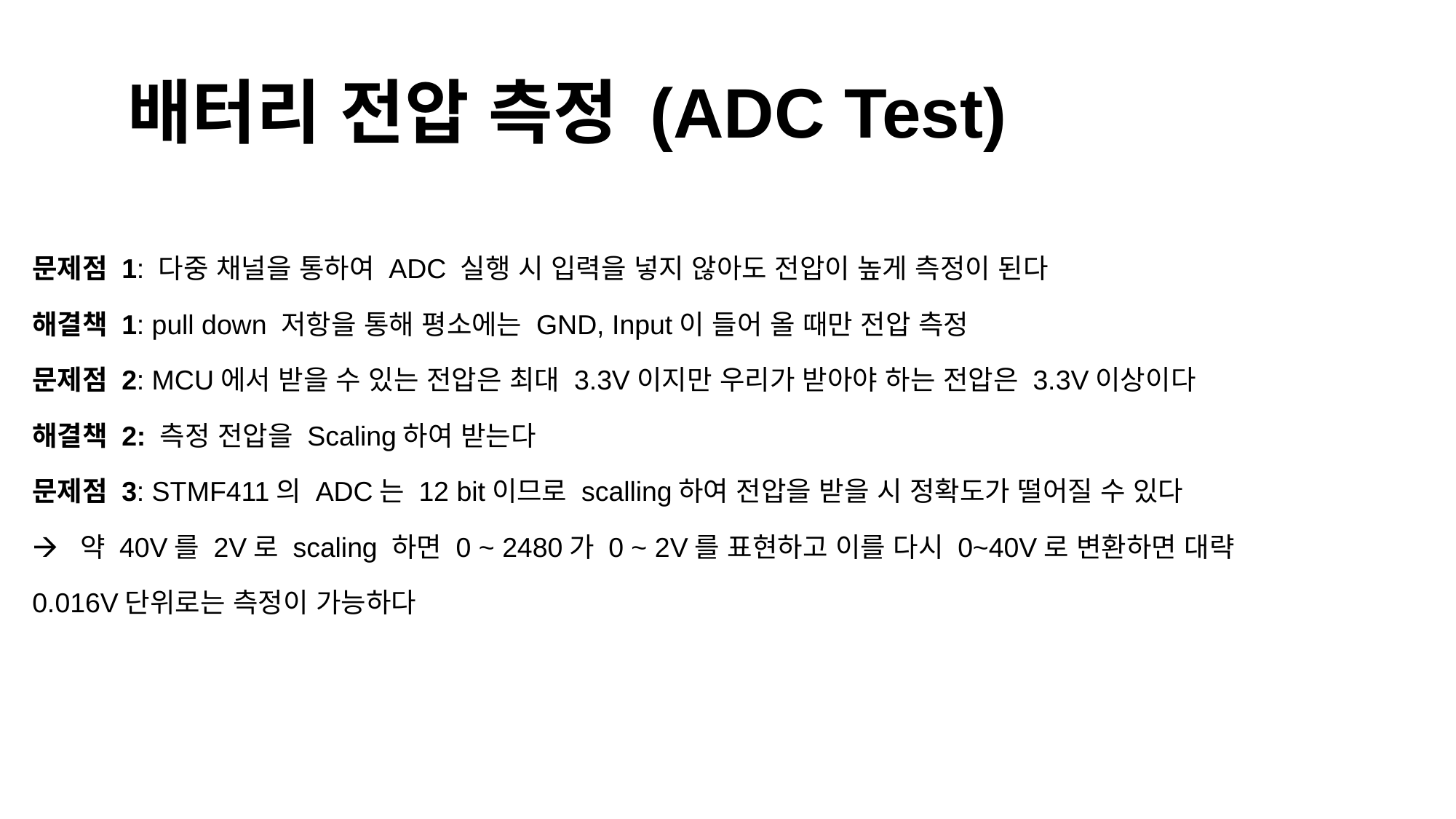

# 배터리 전압 측정 (ADC Test)
문제점 1: 다중 채널을 통하여 ADC 실행 시 입력을 넣지 않아도 전압이 높게 측정이 된다
해결책 1: pull down 저항을 통해 평소에는 GND, Input이 들어 올 때만 전압 측정
문제점 2: MCU에서 받을 수 있는 전압은 최대 3.3V이지만 우리가 받아야 하는 전압은 3.3V이상이다
해결책 2: 측정 전압을 Scaling하여 받는다
문제점 3: STMF411의 ADC는 12 bit이므로 scalling하여 전압을 받을 시 정확도가 떨어질 수 있다
🡪  약 40V를 2V로 scaling 하면 0 ~ 2480가 0 ~ 2V를 표현하고 이를 다시 0~40V로 변환하면 대략 0.016V단위로는 측정이 가능하다